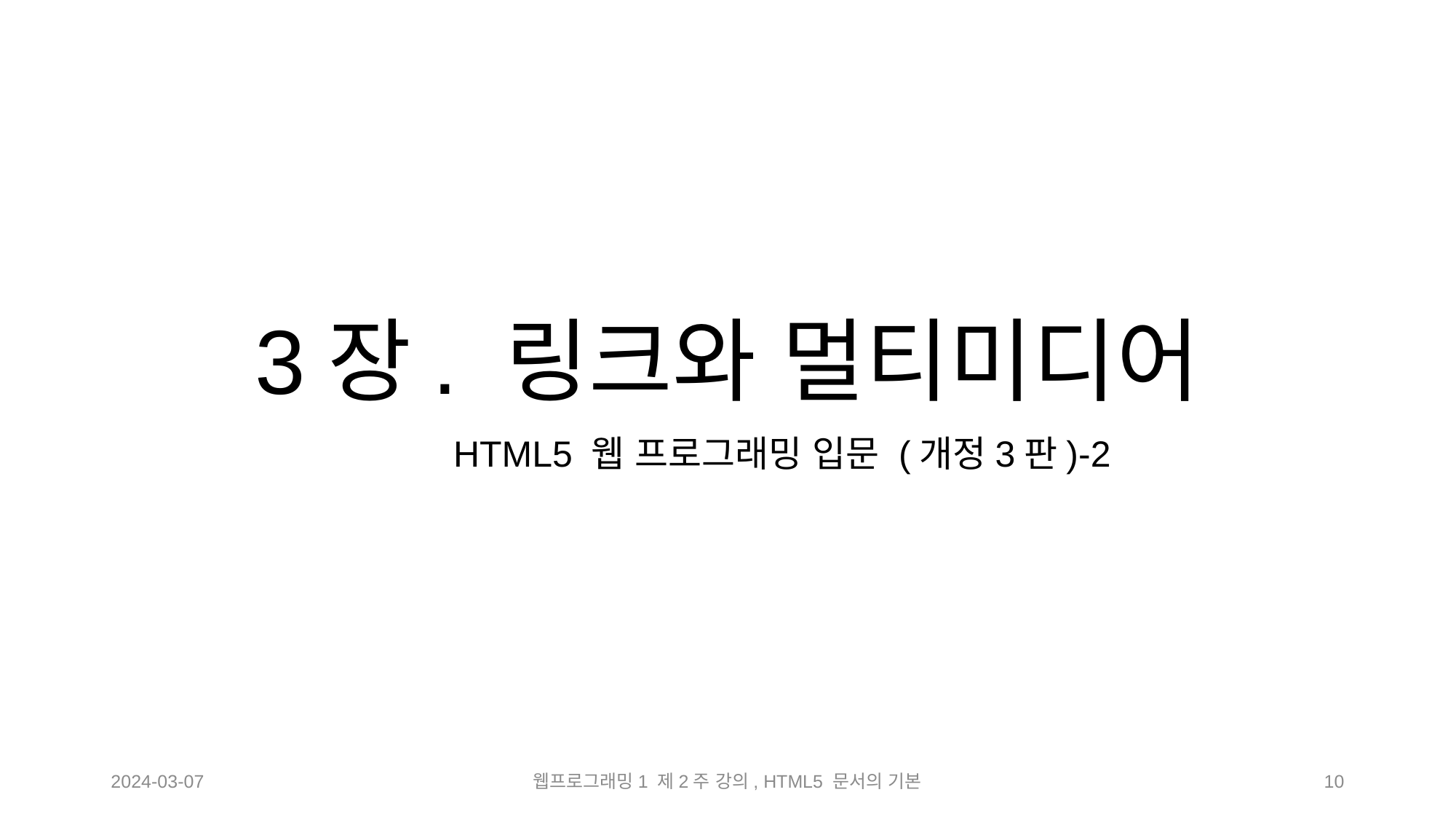

# 3장. 링크와 멀티미디어
	HTML5 웹 프로그래밍 입문 (개정3판)-2
2024-03-07
웹프로그래밍1 제2주 강의, HTML5 문서의 기본
10